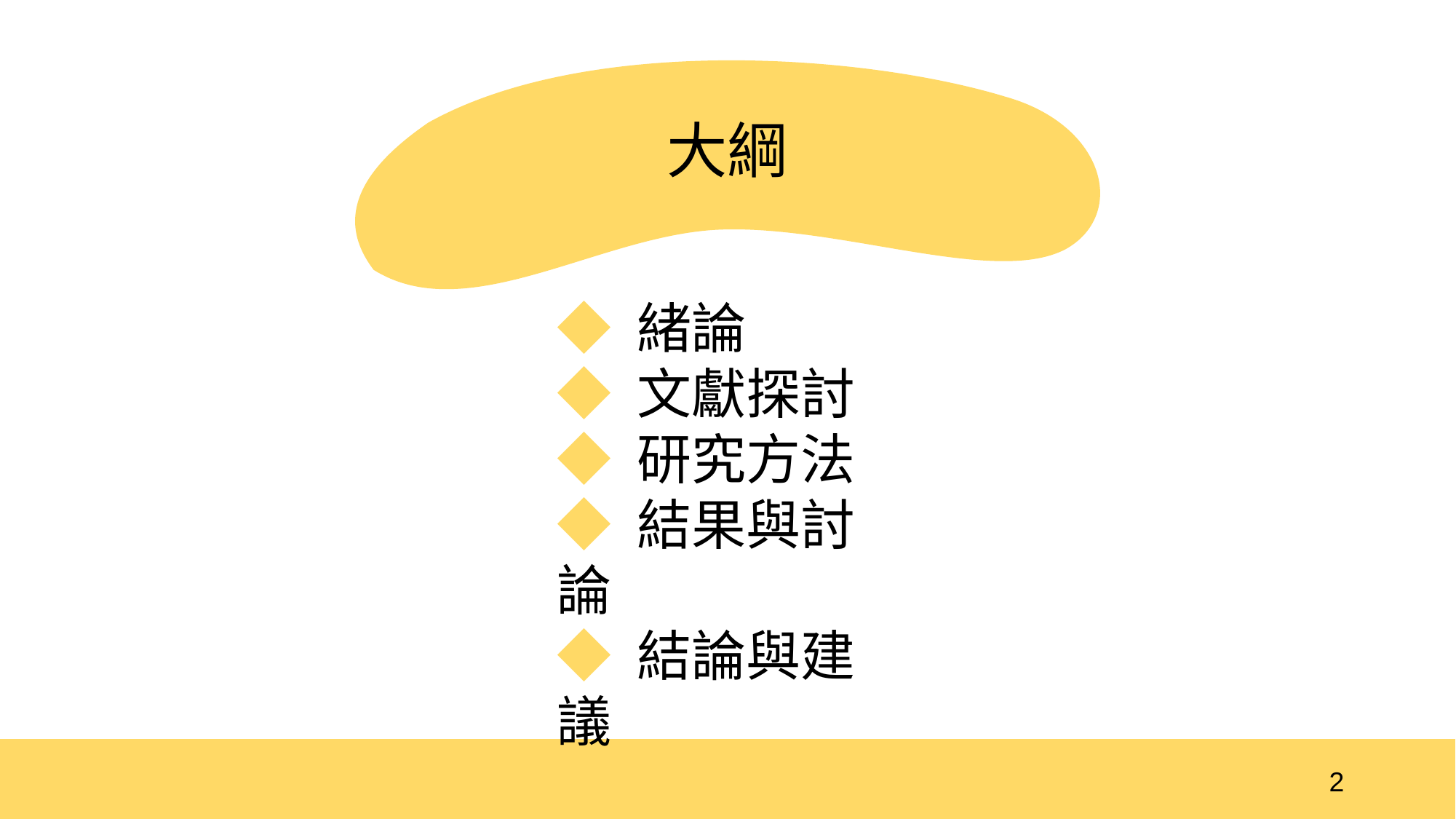

大綱
◆ 緒論
◆ 文獻探討
◆ 研究方法
◆ 結果與討論
◆ 結論與建議

2